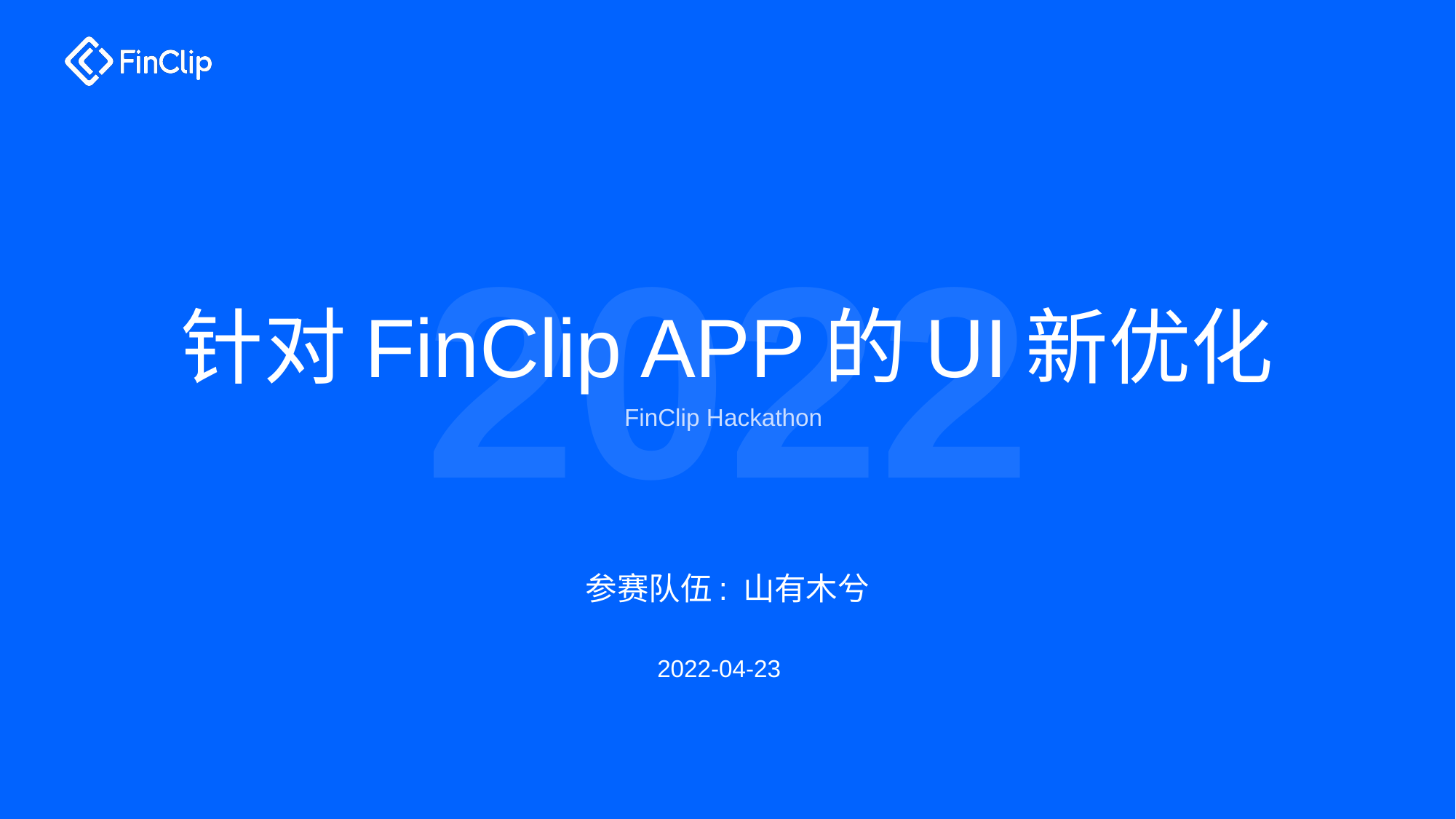

# 针对FinClip APP的UI新优化
FinClip Hackathon

参赛队伍: 山有木兮
2022-04-23